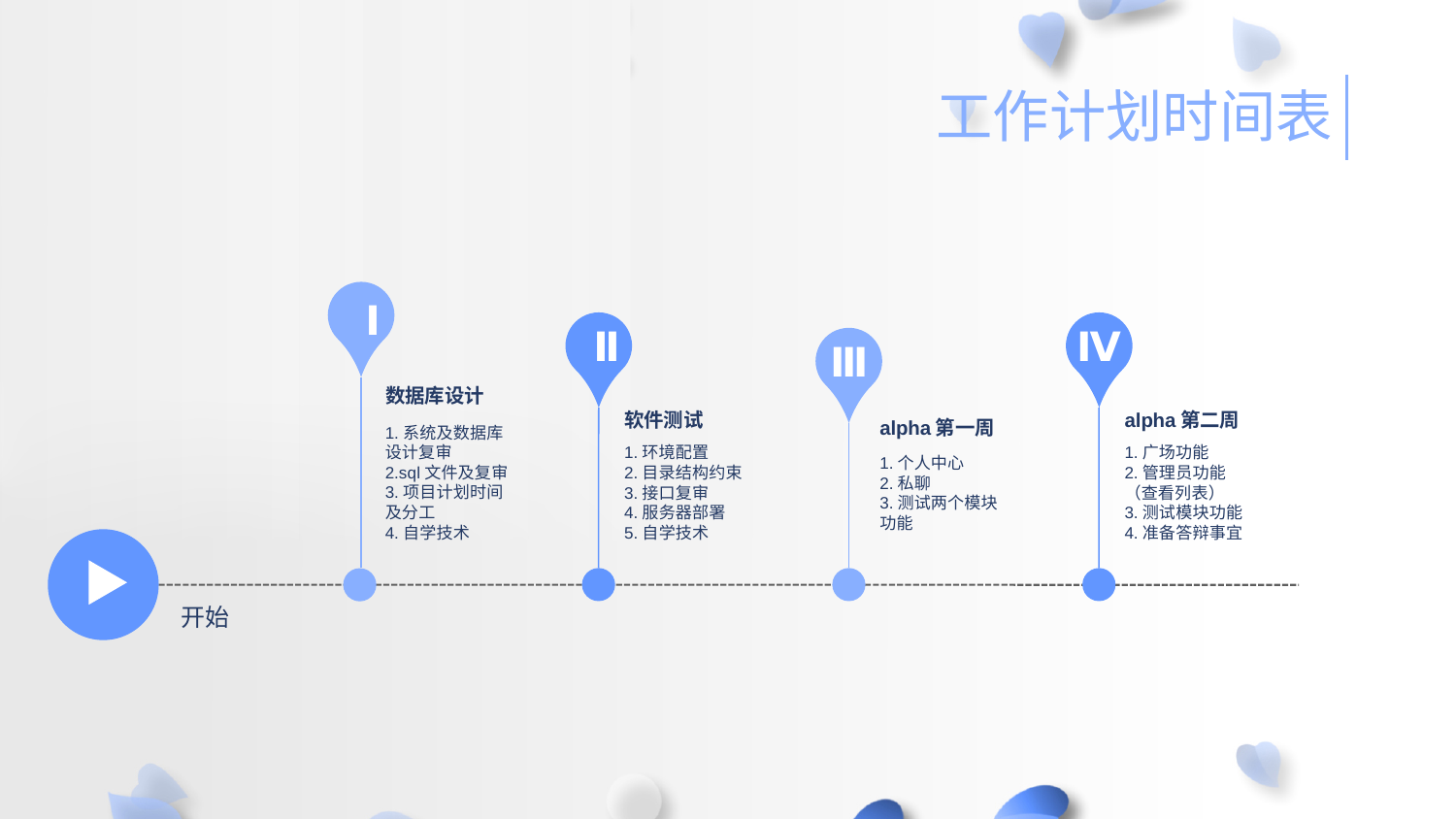

工作计划时间表

数据库设计
1.系统及数据库设计复审
2.sql文件及复审
3.项目计划时间及分工
4.自学技术

Ⅰ

软件测试
1.环境配置
2.目录结构约束
3.接口复审
4.服务器部署
5.自学技术

Ⅱ

alpha第二周
1.广场功能
2.管理员功能（查看列表）
3.测试模块功能
4.准备答辩事宜

Ⅳ

alpha第一周
1.个人中心
2.私聊
3.测试两个模块功能

Ⅲ

开始